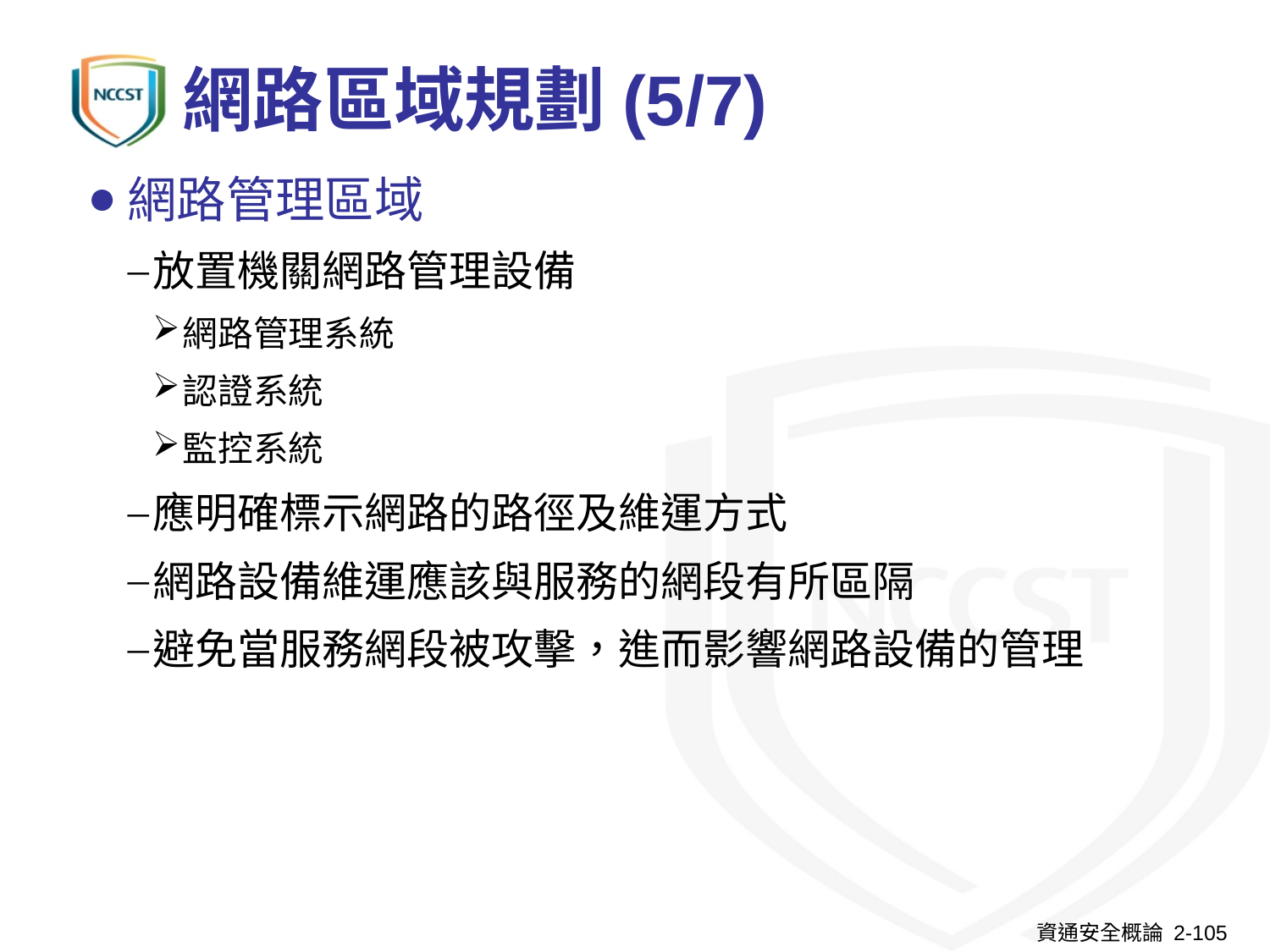

# 網路區域規劃(5/7)
網路管理區域
放置機關網路管理設備
網路管理系統
認證系統
監控系統
應明確標示網路的路徑及維運方式
網路設備維運應該與服務的網段有所區隔
避免當服務網段被攻擊，進而影響網路設備的管理